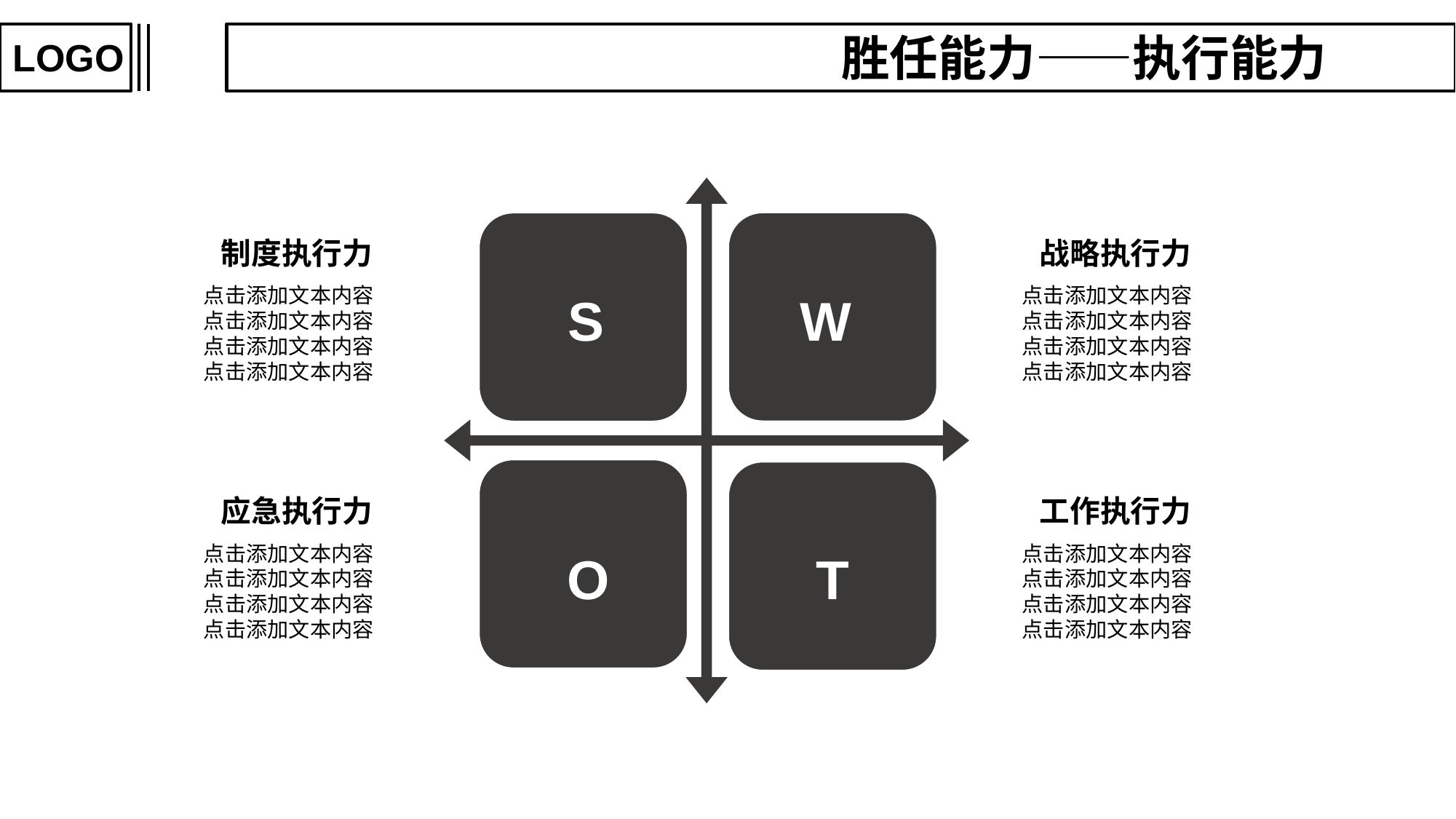

胜任能力——执行能力

LOGO

制度执行力
战略执行力
点击添加文本内容
点击添加文本内容
点击添加文本内容
点击添加文本内容
点击添加文本内容
点击添加文本内容
点击添加文本内容
点击添加文本内容
W
S

应急执行力
工作执行力
点击添加文本内容
点击添加文本内容
点击添加文本内容
点击添加文本内容
点击添加文本内容
点击添加文本内容
点击添加文本内容
点击添加文本内容
O
T